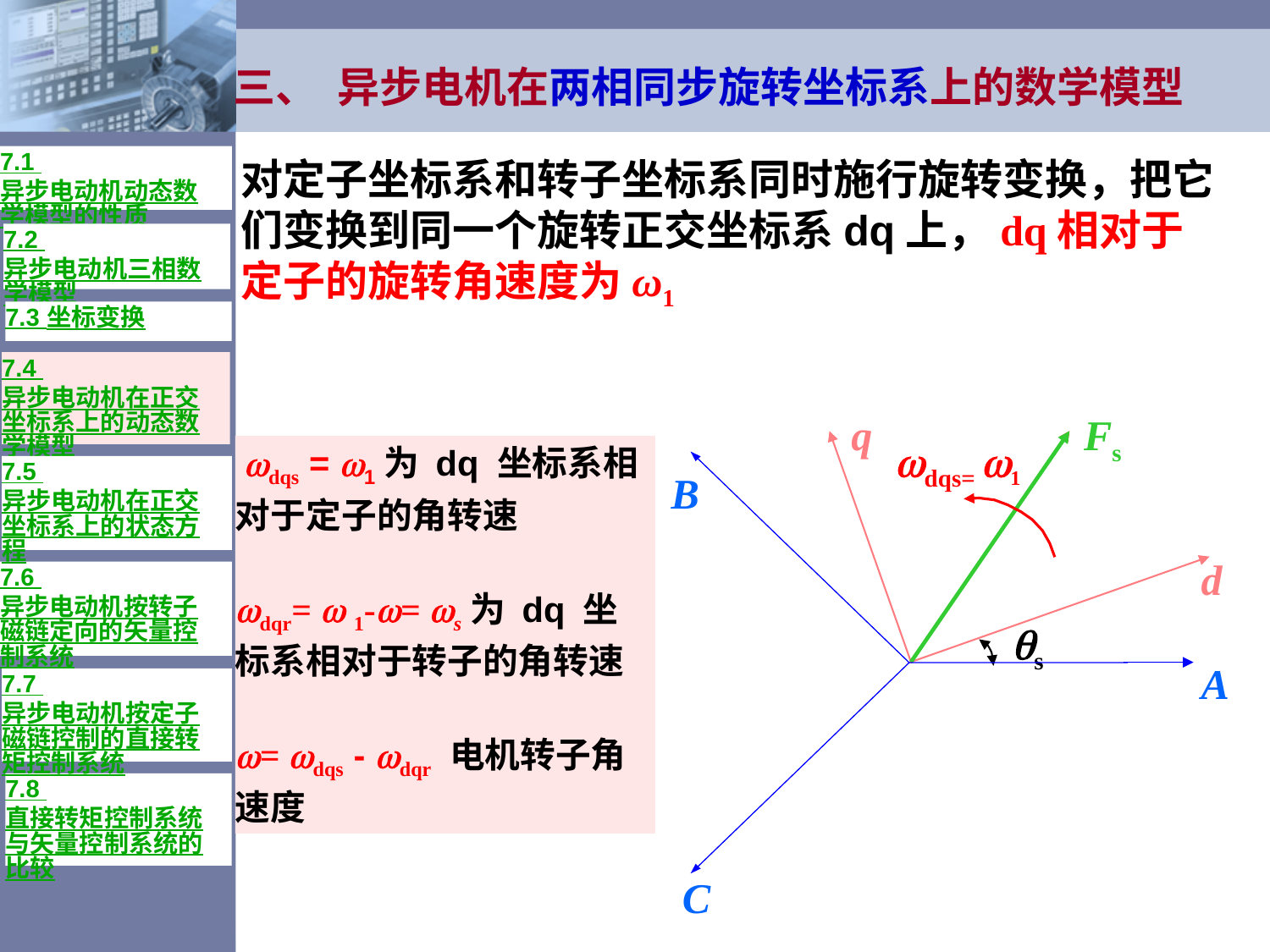

# 三、  异步电机在两相同步旋转坐标系上的数学模型
7.1 异步电动机动态数学模型的性质
对定子坐标系和转子坐标系同时施行旋转变换，把它们变换到同一个旋转正交坐标系dq上，dq相对于定子的旋转角速度为ω1
7.2 异步电动机三相数学模型
7.3 坐标变换
7.4 异步电动机在正交坐标系上的动态数学模型
q
Fs
ωdqs= ω1

B

d

θs

A

C
 ωdqs = ω1为 dq 坐标系相对于定子的角转速

ωdqr= ω 1-ω= ωs为 dq 坐标系相对于转子的角转速

ω= ωdqs - ωdqr 电机转子角速度
7.5 异步电动机在正交坐标系上的状态方程
7.6 异步电动机按转子磁链定向的矢量控制系统
7.7 异步电动机按定子磁链控制的直接转矩控制系统
7.8 直接转矩控制系统与矢量控制系统的比较